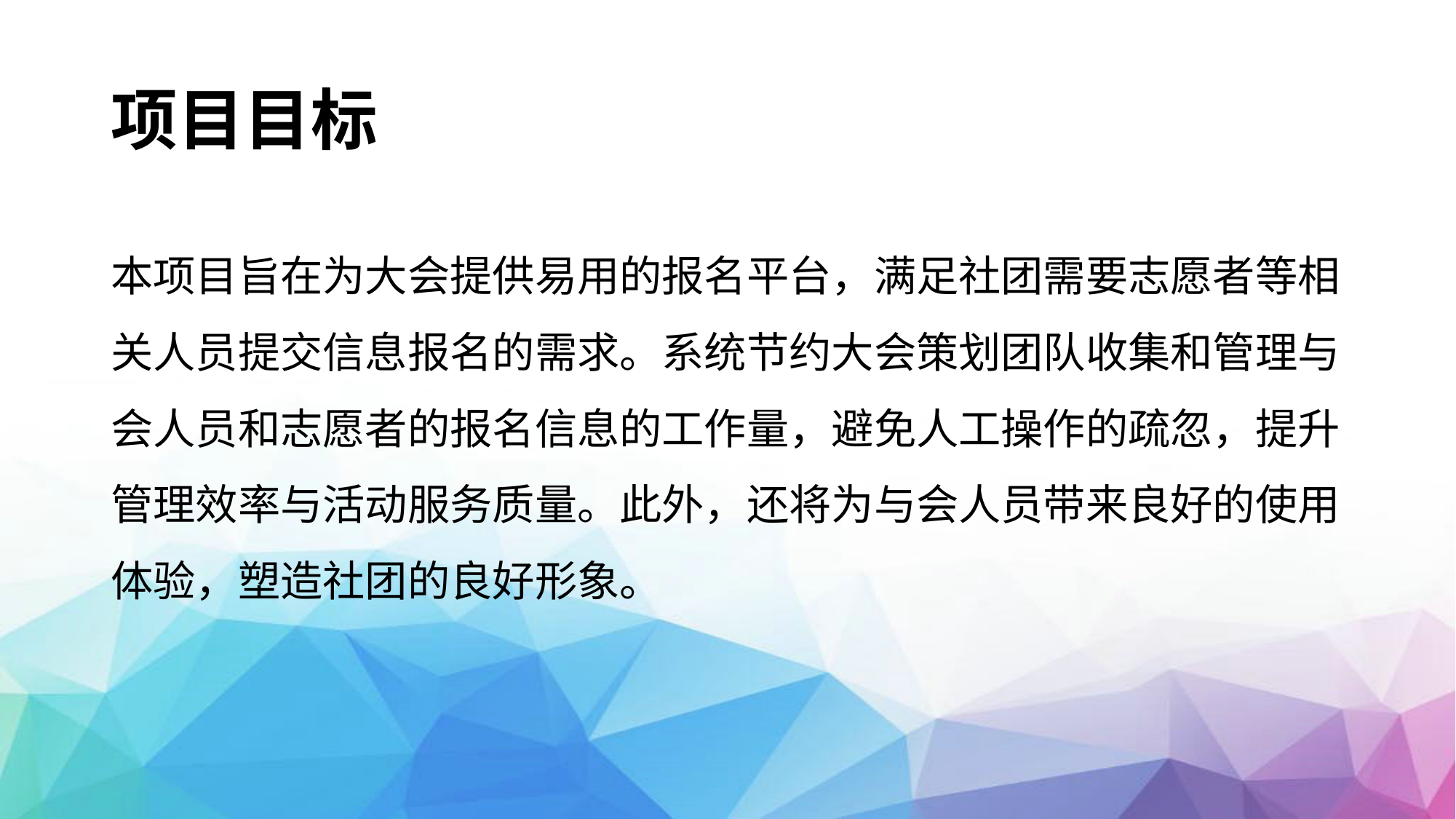

# 项目目标
本项目旨在为大会提供易用的报名平台，满足社团需要志愿者等相关人员提交信息报名的需求。系统节约大会策划团队收集和管理与会人员和志愿者的报名信息的工作量，避免人工操作的疏忽，提升管理效率与活动服务质量。此外，还将为与会人员带来良好的使用体验，塑造社团的良好形象。